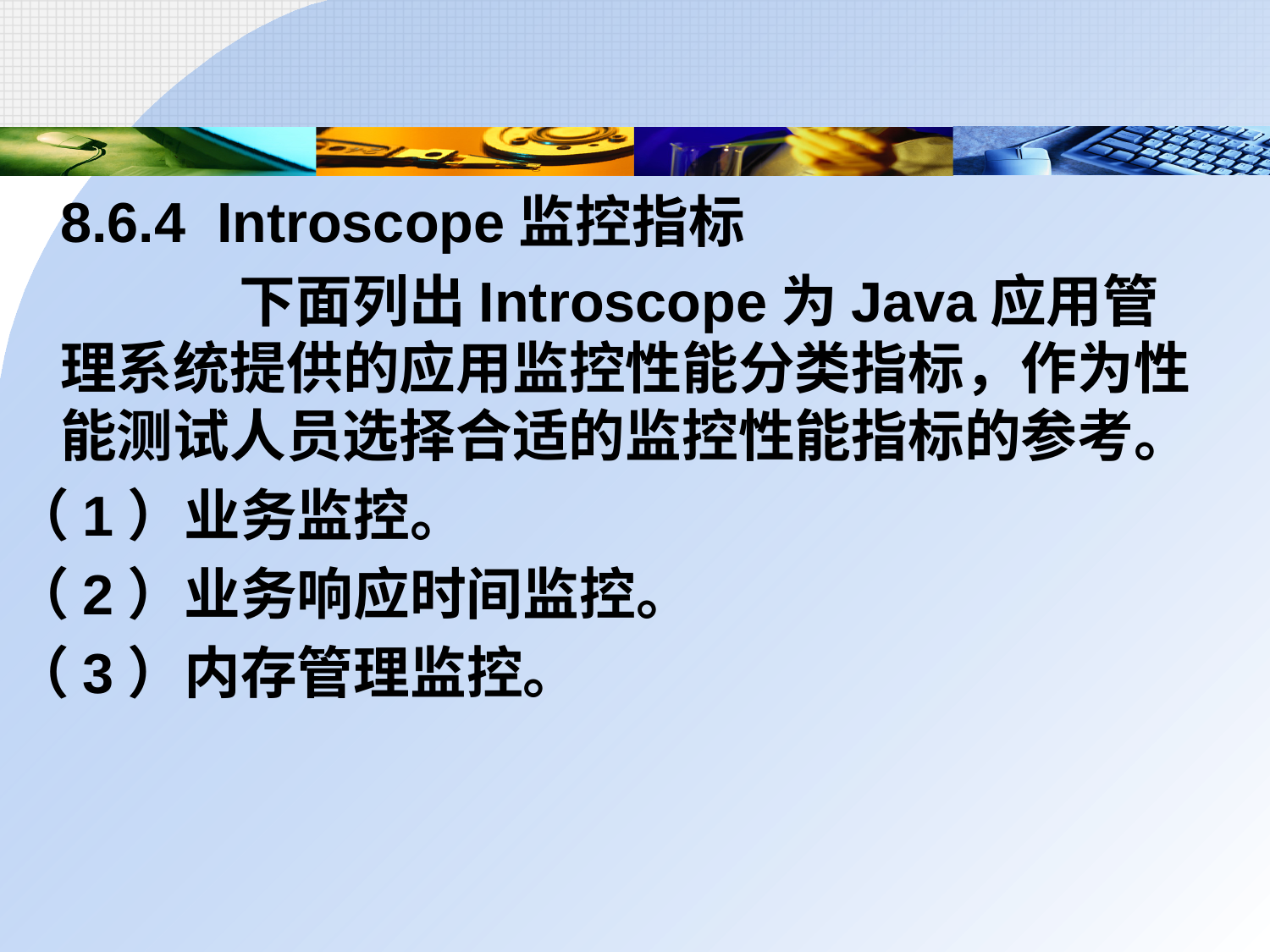

8.6.4  Introscope监控指标
		   下面列出Introscope为Java应用管理系统提供的应用监控性能分类指标，作为性能测试人员选择合适的监控性能指标的参考。
（1）业务监控。
（2）业务响应时间监控。
（3）内存管理监控。